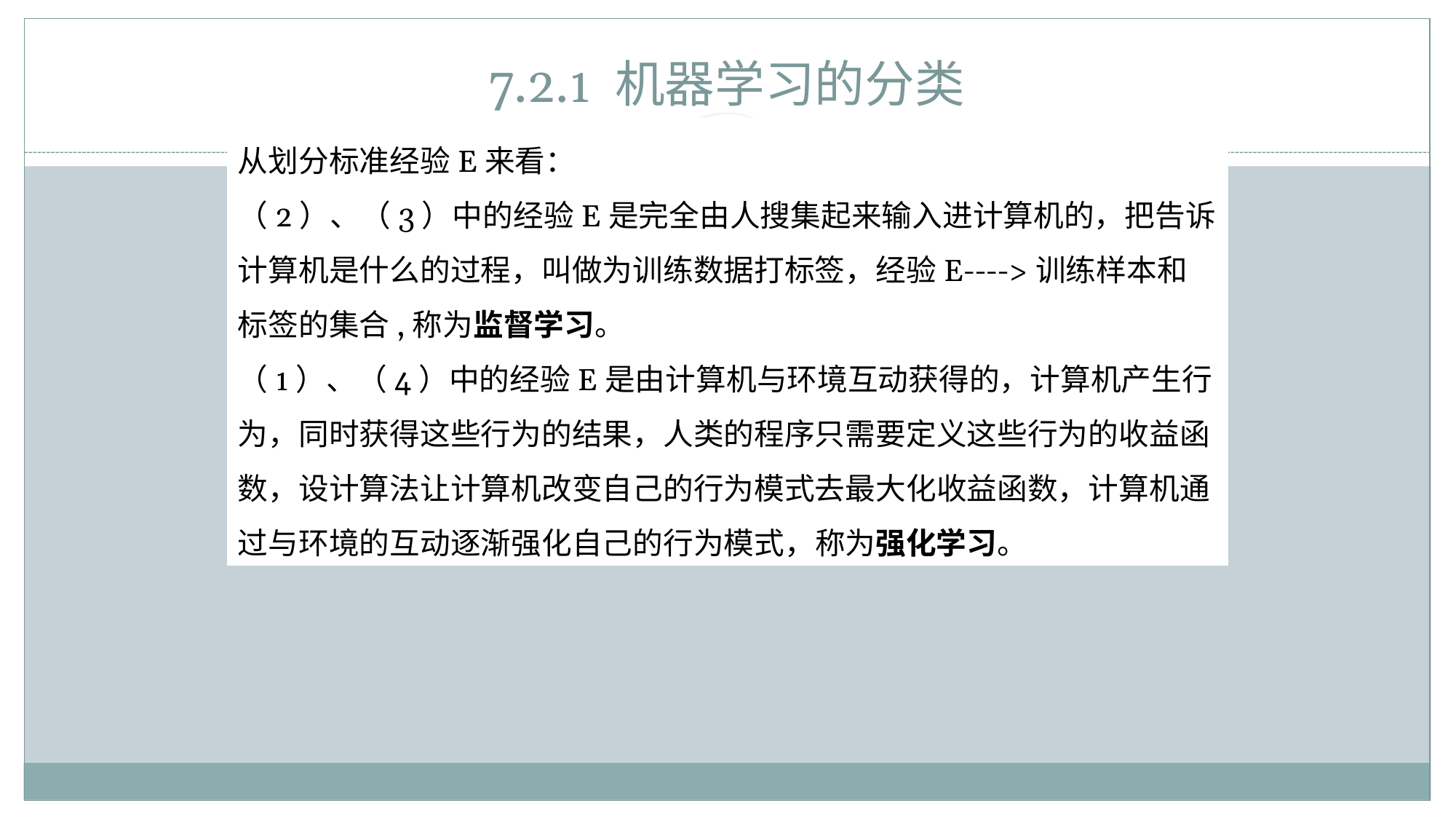

# 7.2.1 机器学习的分类
从划分标准经验E来看：
（2）、（3）中的经验E是完全由人搜集起来输入进计算机的，把告诉计算机是什么的过程，叫做为训练数据打标签，经验E---->训练样本和标签的集合,称为监督学习。
（1）、（4）中的经验E是由计算机与环境互动获得的，计算机产生行为，同时获得这些行为的结果，人类的程序只需要定义这些行为的收益函数，设计算法让计算机改变自己的行为模式去最大化收益函数，计算机通过与环境的互动逐渐强化自己的行为模式，称为强化学习。
589